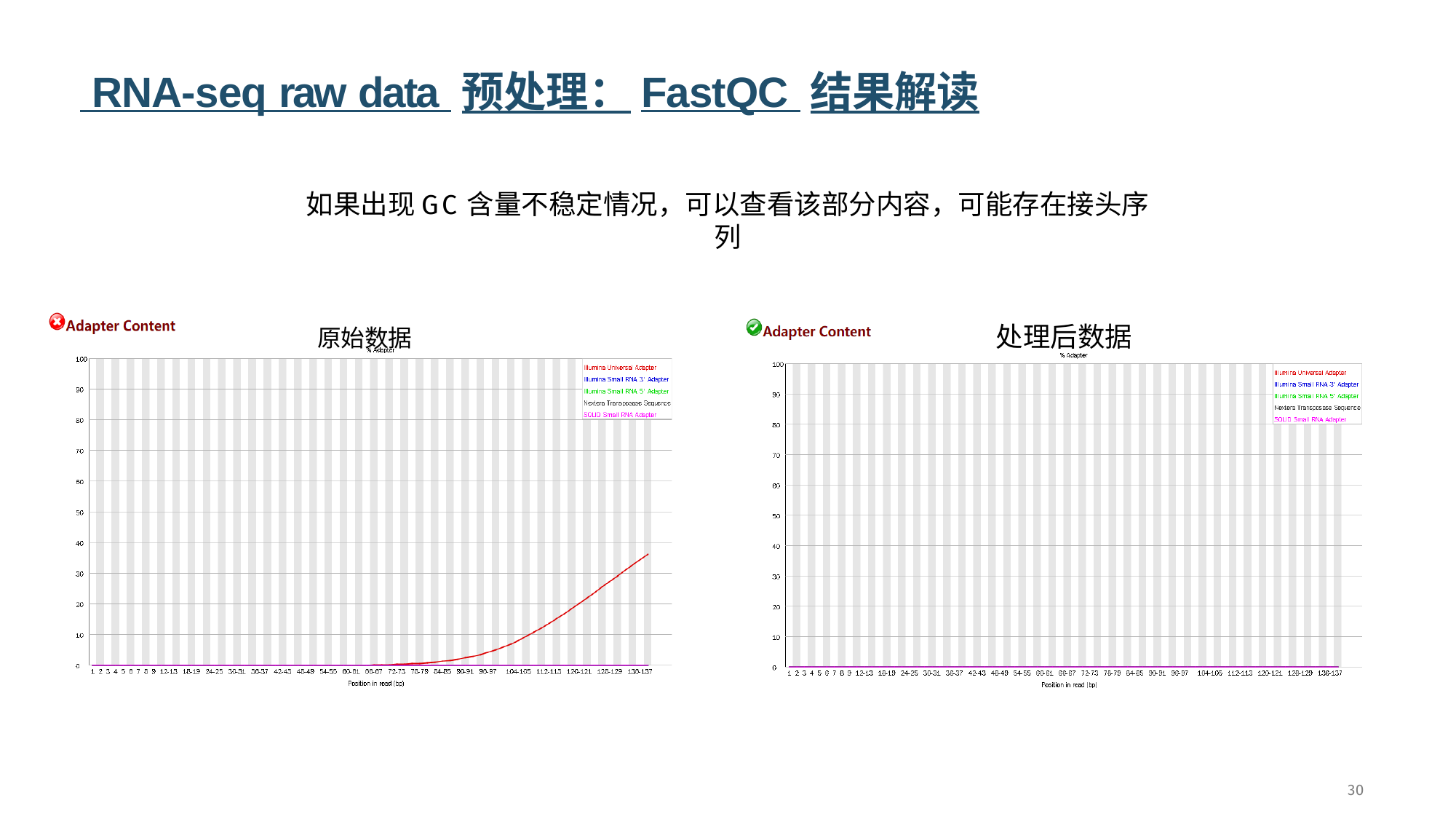

# RNA-seq raw data 预处理：FastQC 结果解读
如果出现GC含量不稳定情况，可以查看该部分内容，可能存在接头序列

原始数据	处理后数据

30